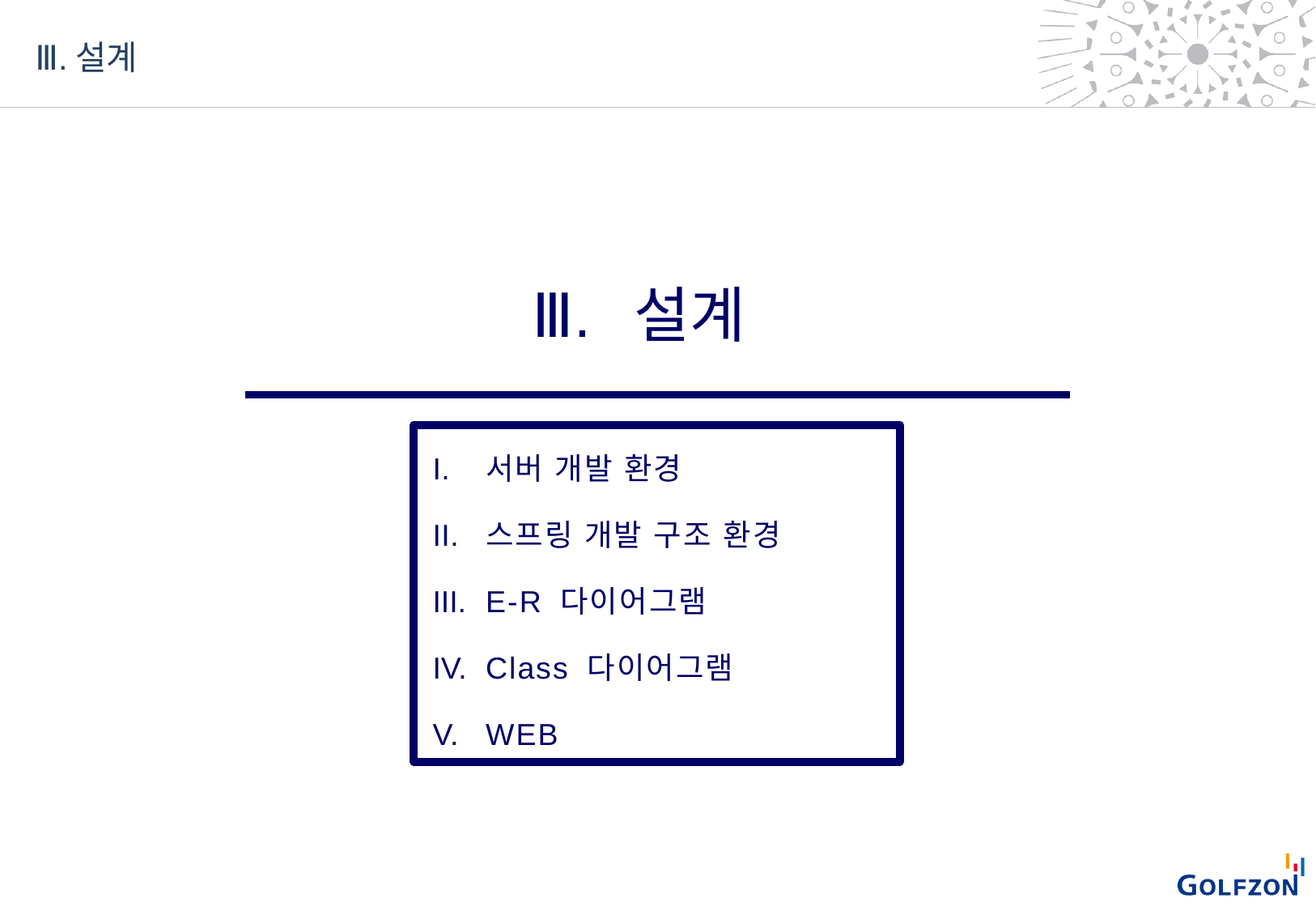

Ⅲ.설계
Ⅲ.	설계

서버 개발 환경
스프링 개발 구조 환경
E-R 다이어그램
Class 다이어그램
WEB